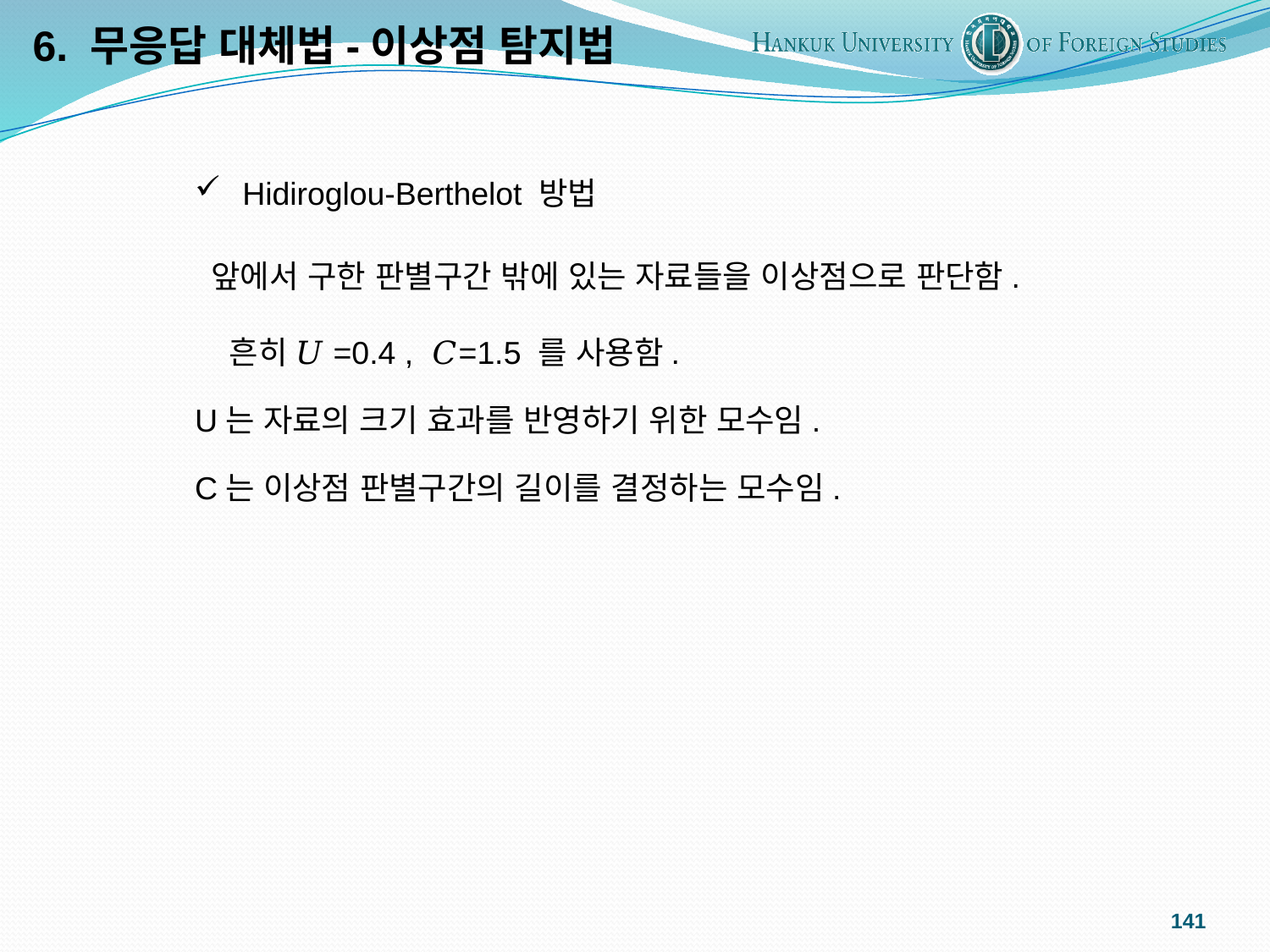

6. 무응답 대체법-이상점 탐지법
Hidiroglou-Berthelot 방법

 앞에서 구한 판별구간 밖에 있는 자료들을 이상점으로 판단함.

   흔히 𝑈=0.4 ,  𝐶=1.5 를 사용함.

U는 자료의 크기 효과를 반영하기 위한 모수임.

C는 이상점 판별구간의 길이를 결정하는 모수임.
141